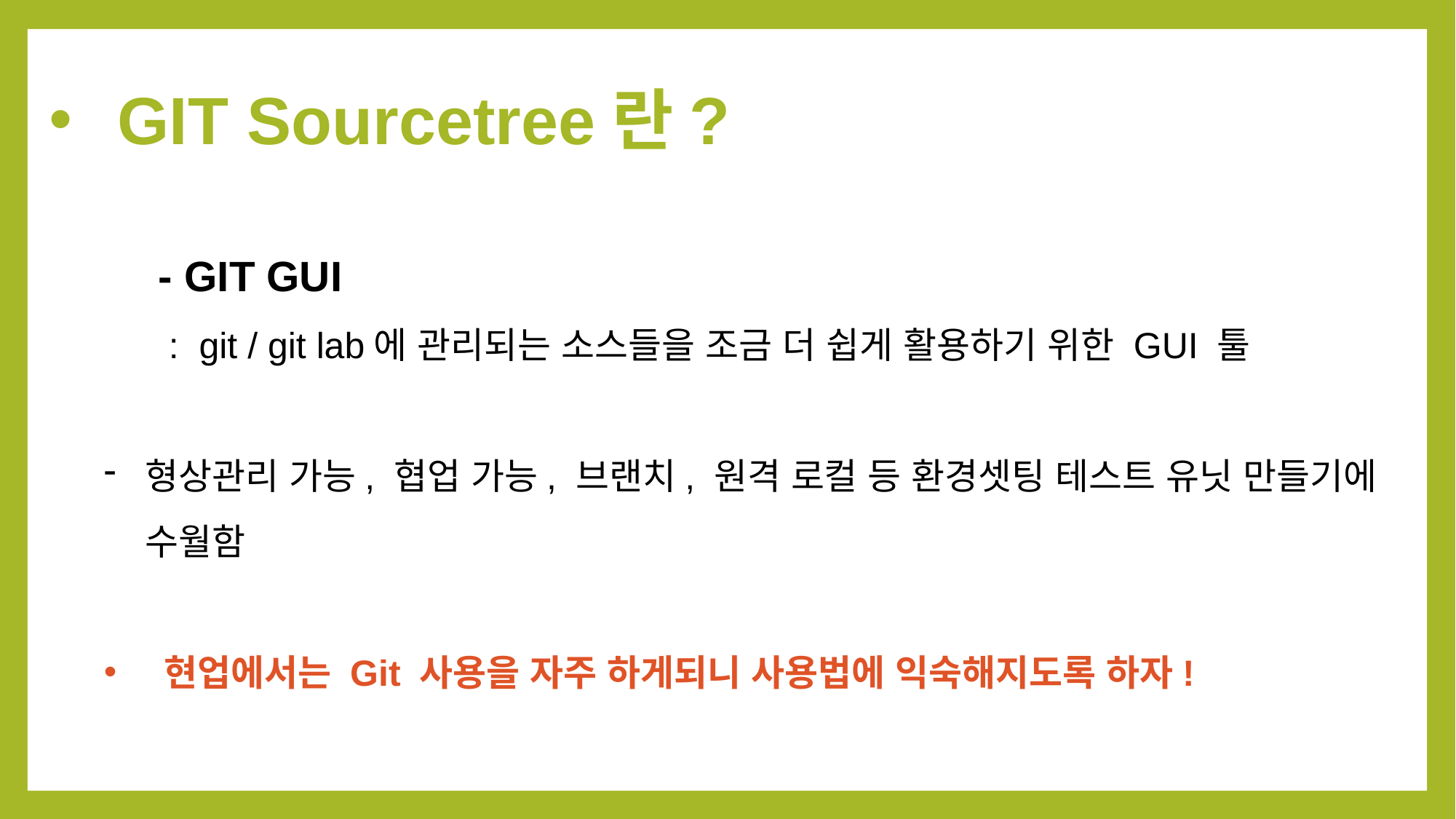

GIT Sourcetree란?

	- GIT GUI
 	 :  git / git lab에 관리되는 소스들을 조금 더 쉽게 활용하기 위한 GUI 툴

형상관리 가능, 협업 가능, 브랜치, 원격 로컬 등 환경셋팅 테스트 유닛 만들기에 수월함
 현업에서는 Git 사용을 자주 하게되니 사용법에 익숙해지도록 하자!